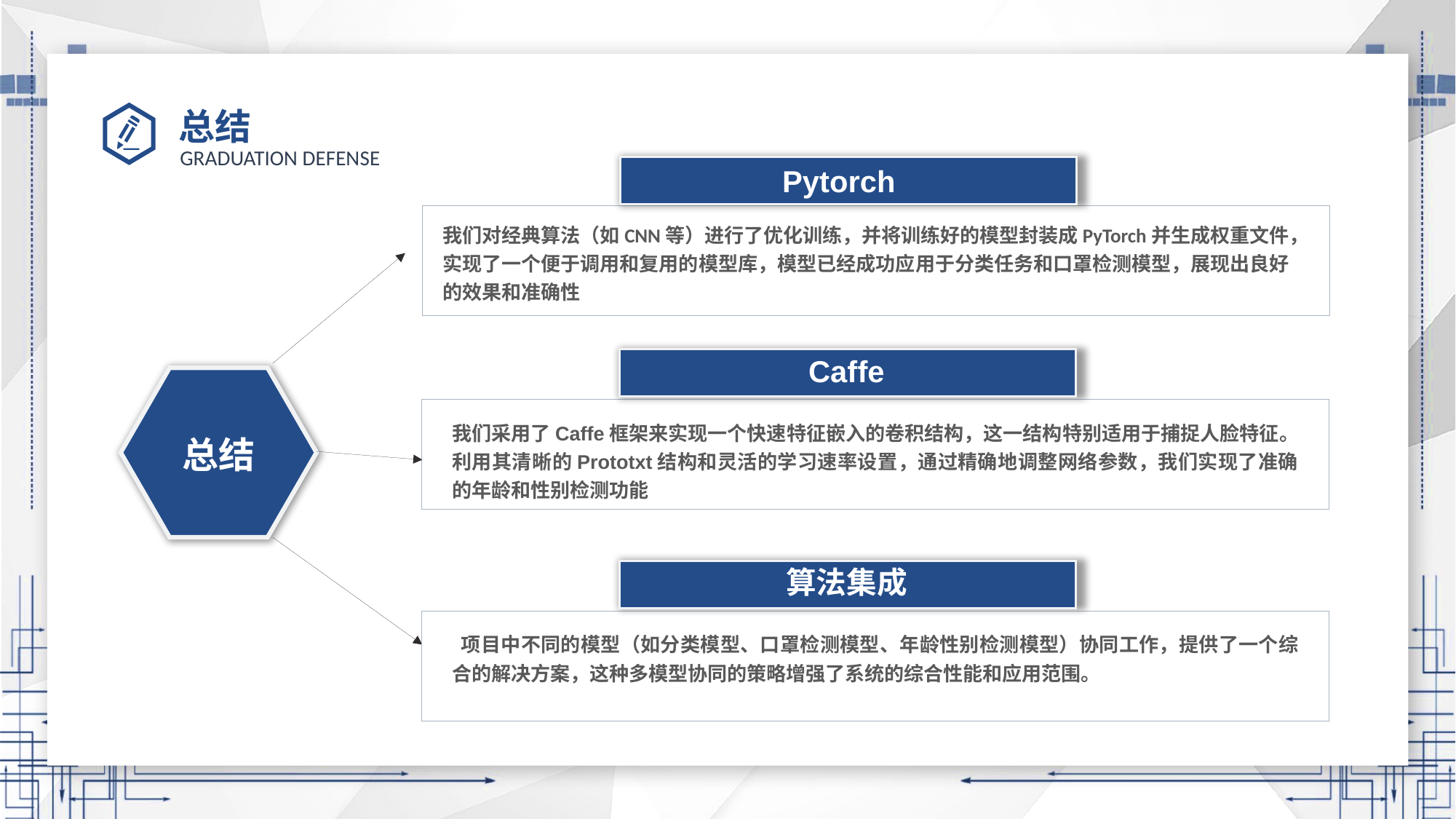

# 总结
Pytorch

我们对经典算法（如CNN等）进行了优化训练，并将训练好的模型封装成PyTorch并生成权重文件，实现了一个便于调用和复用的模型库，模型已经成功应用于分类任务和口罩检测模型，展现出良好的效果和准确性

Caffe

我们采用了Caffe框架来实现一个快速特征嵌入的卷积结构，这一结构特别适用于捕捉人脸特征。利用其清晰的Prototxt结构和灵活的学习速率设置，通过精确地调整网络参数，我们实现了准确的年龄和性别检测功能

总结

算法集成

项目中不同的模型（如分类模型、口罩检测模型、年龄性别检测模型）协同工作，提供了一个综合的解决方案，这种多模型协同的策略增强了系统的综合性能和应用范围。